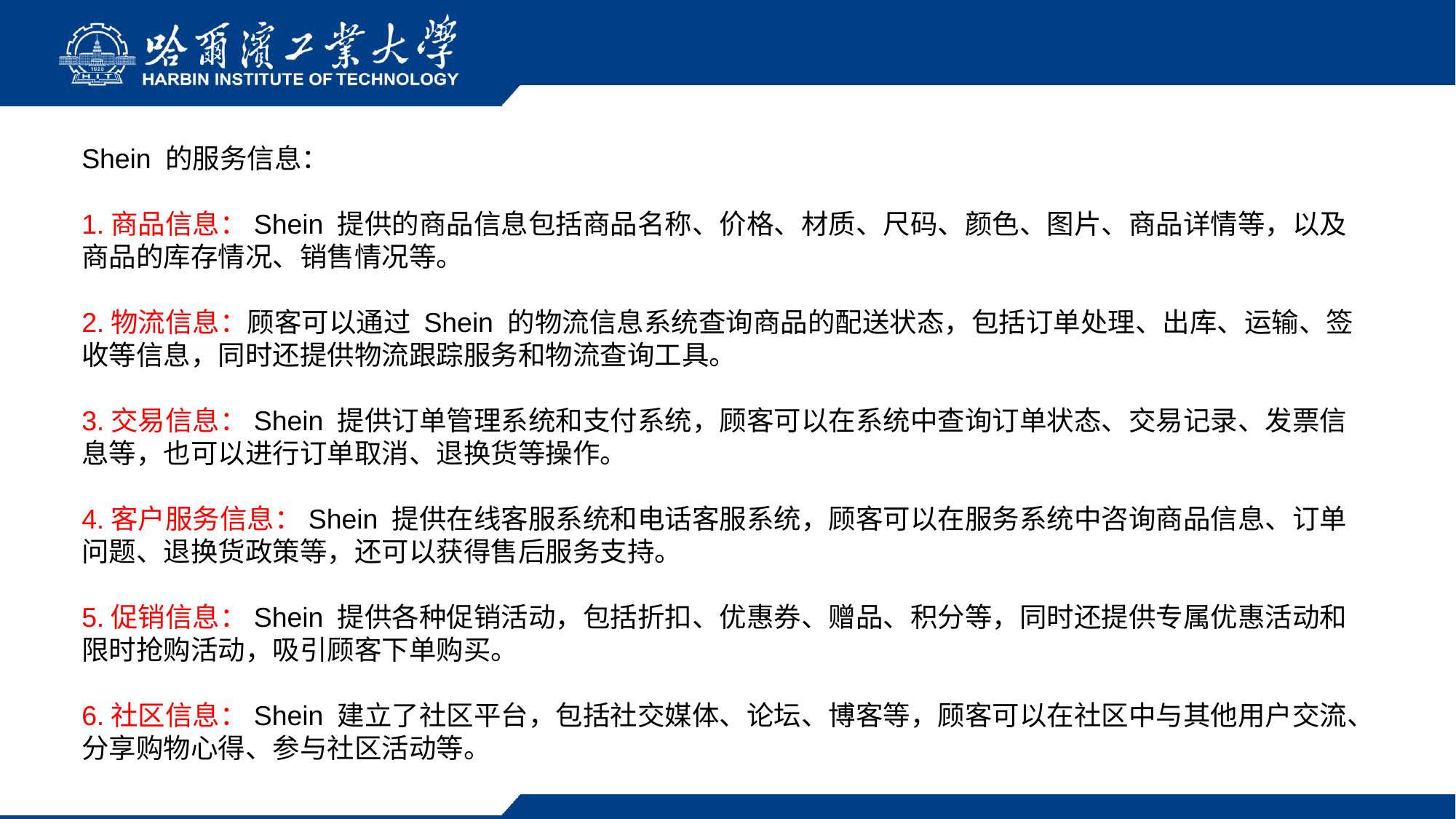

Shein 的服务信息：

1.商品信息：Shein 提供的商品信息包括商品名称、价格、材质、尺码、颜色、图片、商品详情等，以及商品的库存情况、销售情况等。

2.物流信息：顾客可以通过 Shein 的物流信息系统查询商品的配送状态，包括订单处理、出库、运输、签收等信息，同时还提供物流跟踪服务和物流查询工具。

3.交易信息：Shein 提供订单管理系统和支付系统，顾客可以在系统中查询订单状态、交易记录、发票信息等，也可以进行订单取消、退换货等操作。

4.客户服务信息：Shein 提供在线客服系统和电话客服系统，顾客可以在服务系统中咨询商品信息、订单问题、退换货政策等，还可以获得售后服务支持。

5.促销信息：Shein 提供各种促销活动，包括折扣、优惠券、赠品、积分等，同时还提供专属优惠活动和限时抢购活动，吸引顾客下单购买。

6.社区信息：Shein 建立了社区平台，包括社交媒体、论坛、博客等，顾客可以在社区中与其他用户交流、分享购物心得、参与社区活动等。